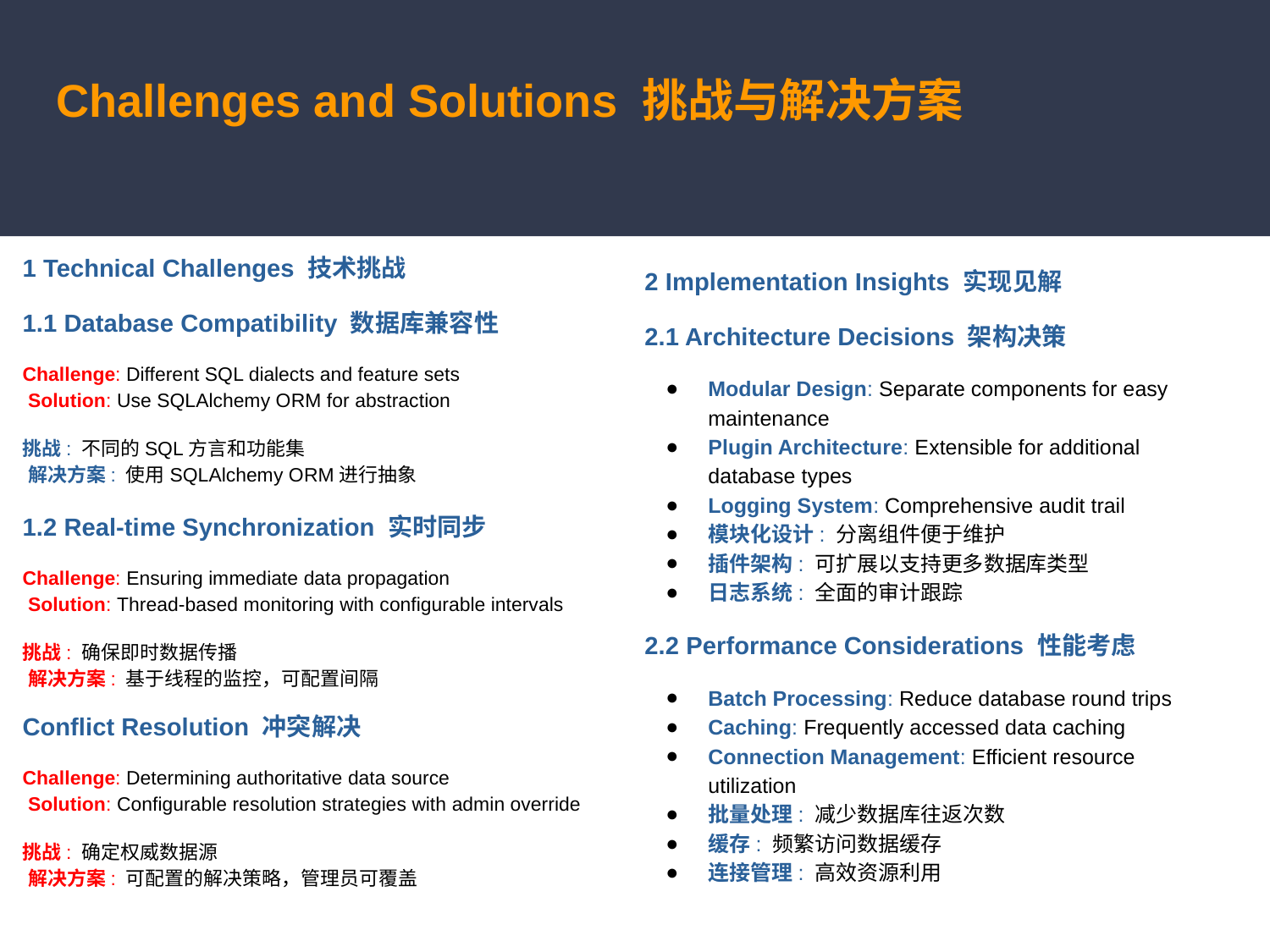

# Challenges and Solutions 挑战与解决方案

1 Technical Challenges 技术挑战
1.1 Database Compatibility 数据库兼容性
Challenge: Different SQL dialects and feature sets
 Solution: Use SQLAlchemy ORM for abstraction
挑战: 不同的SQL方言和功能集
 解决方案: 使用SQLAlchemy ORM进行抽象
1.2 Real-time Synchronization 实时同步
Challenge: Ensuring immediate data propagation
 Solution: Thread-based monitoring with configurable intervals
挑战: 确保即时数据传播
 解决方案: 基于线程的监控，可配置间隔
Conflict Resolution 冲突解决
Challenge: Determining authoritative data source
 Solution: Configurable resolution strategies with admin override
挑战: 确定权威数据源
 解决方案: 可配置的解决策略，管理员可覆盖

2 Implementation Insights 实现见解
2.1 Architecture Decisions 架构决策
Modular Design: Separate components for easy maintenance
Plugin Architecture: Extensible for additional database types
Logging System: Comprehensive audit trail
模块化设计: 分离组件便于维护
插件架构: 可扩展以支持更多数据库类型
日志系统: 全面的审计跟踪
2.2 Performance Considerations 性能考虑
Batch Processing: Reduce database round trips
Caching: Frequently accessed data caching
Connection Management: Efficient resource utilization
批量处理: 减少数据库往返次数
缓存: 频繁访问数据缓存
连接管理: 高效资源利用